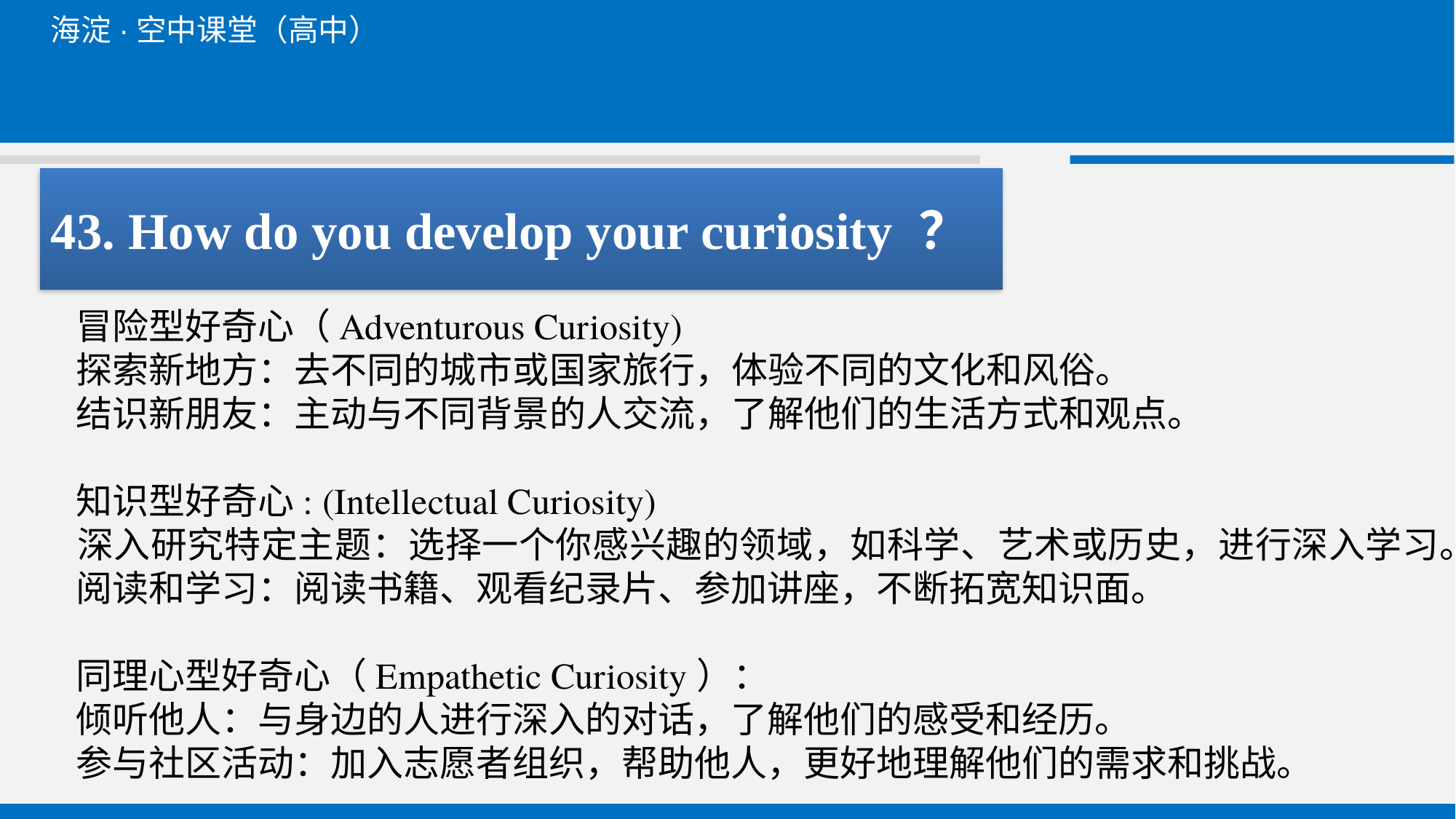

# 43. How do you develop your curiosity ？

 冒险型好奇心（Adventurous Curiosity)
 探索新地方：去不同的城市或国家旅行，体验不同的文化和风俗。
 结识新朋友：主动与不同背景的人交流，了解他们的生活方式和观点。

 知识型好奇心: (Intellectual Curiosity)
 深入研究特定主题：选择一个你感兴趣的领域，如科学、艺术或历史，进行深入学习。
 阅读和学习：阅读书籍、观看纪录片、参加讲座，不断拓宽知识面。

 同理心型好奇心（Empathetic Curiosity）：
 倾听他人：与身边的人进行深入的对话，了解他们的感受和经历。
 参与社区活动：加入志愿者组织，帮助他人，更好地理解他们的需求和挑战。